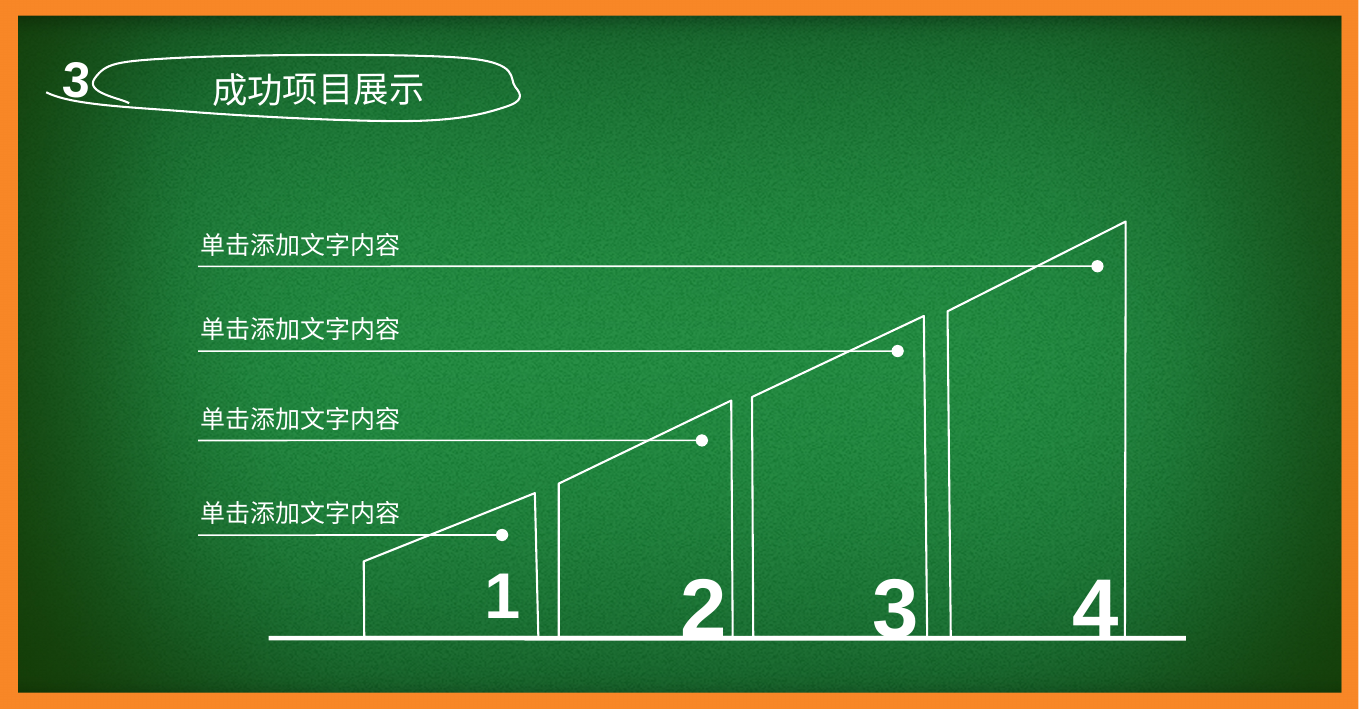

3
成功项目展示
单击添加文字内容

4

单击添加文字内容

3

单击添加文字内容

2

单击添加文字内容

1